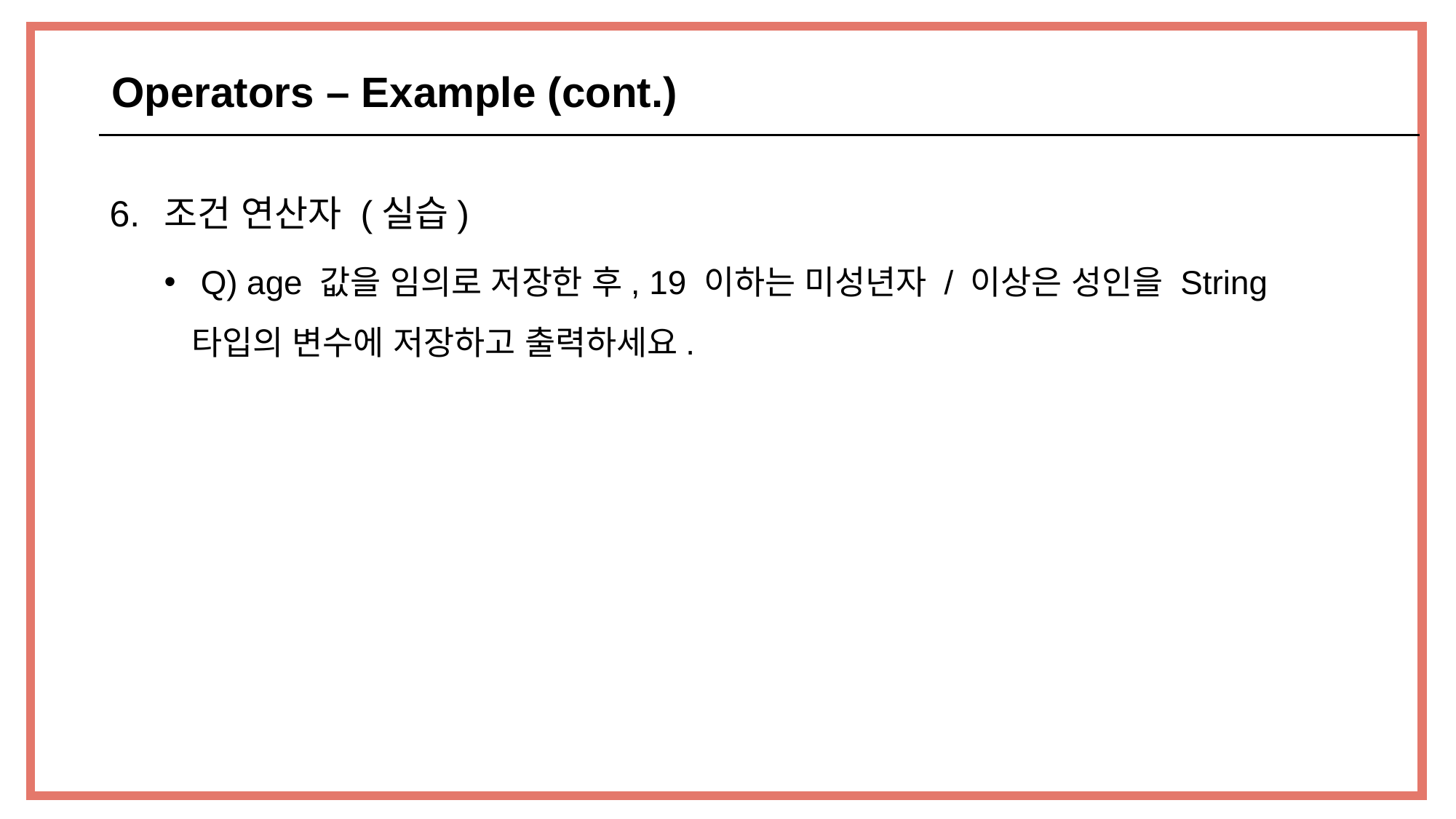

Operators – Example (cont.)
조건 연산자 (실습)
 Q) age 값을 임의로 저장한 후, 19 이하는 미성년자 / 이상은 성인을 String 타입의 변수에 저장하고 출력하세요.

60